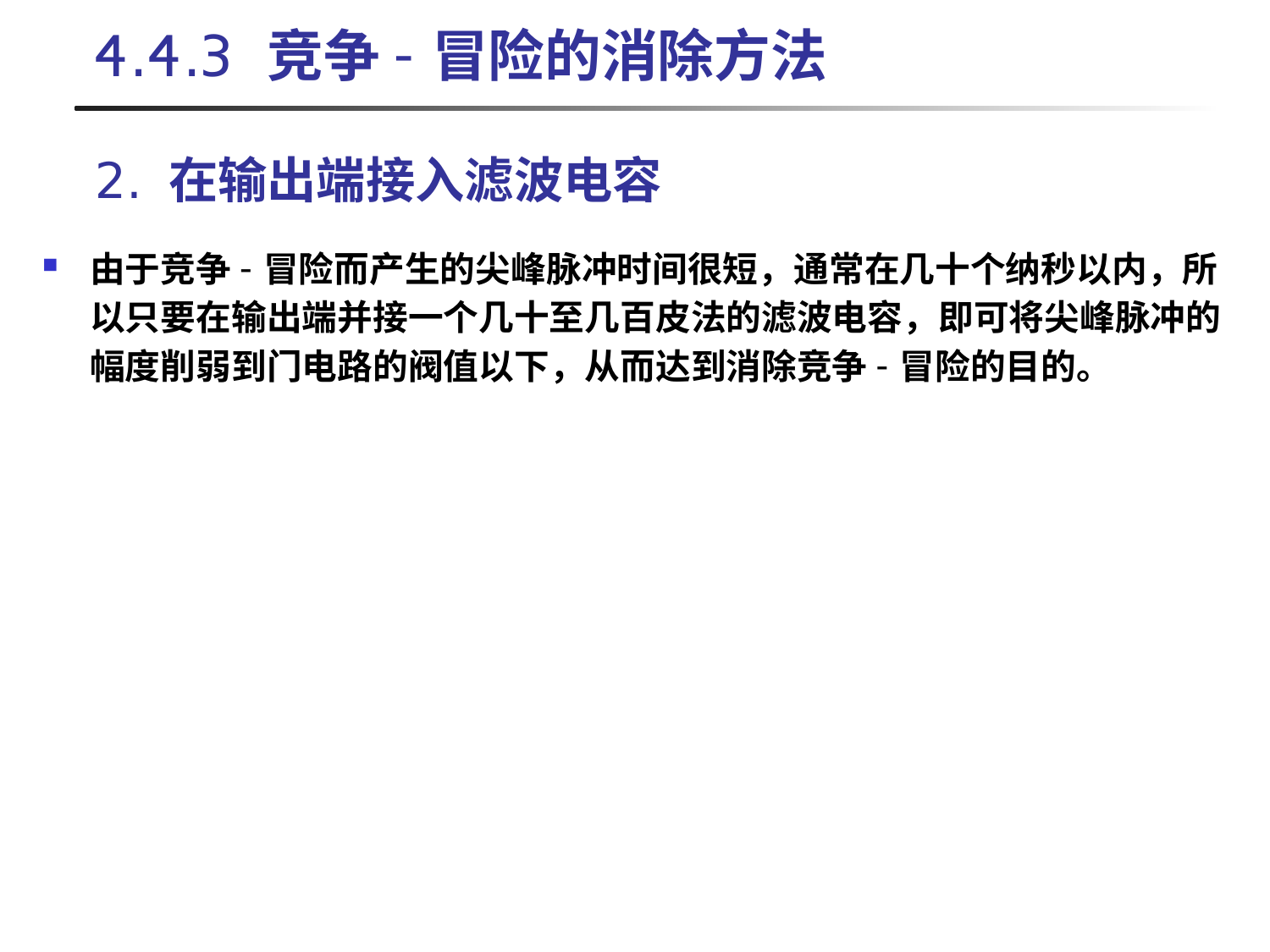

4.4.3 竞争-冒险的消除方法
# 2. 在输出端接入滤波电容
由于竞争-冒险而产生的尖峰脉冲时间很短，通常在几十个纳秒以内，所以只要在输出端并接一个几十至几百皮法的滤波电容，即可将尖峰脉冲的幅度削弱到门电路的阀值以下，从而达到消除竞争-冒险的目的。